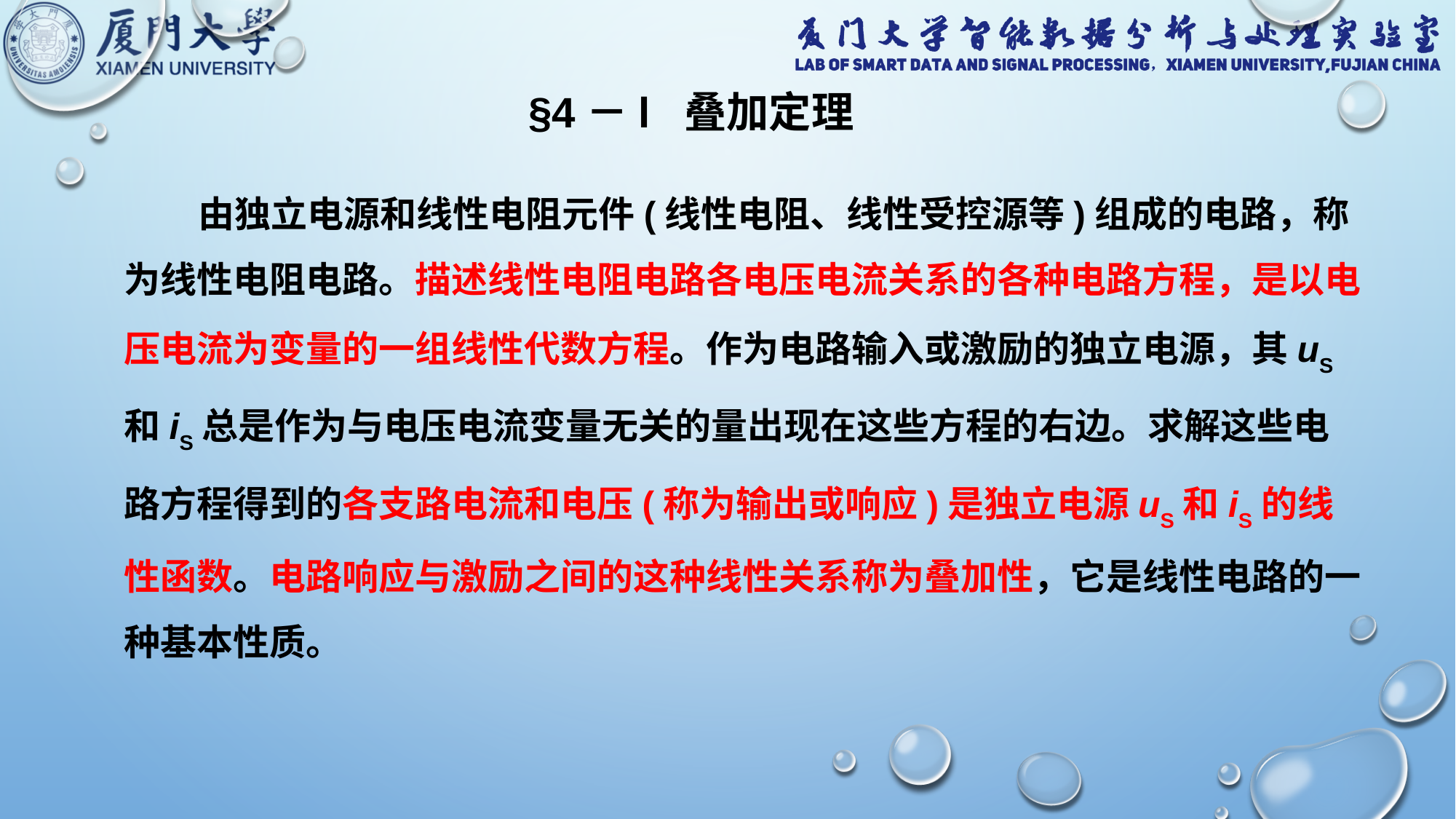

§4－l  叠加定理
        由独立电源和线性电阻元件(线性电阻、线性受控源等)组成的电路，称为线性电阻电路。描述线性电阻电路各电压电流关系的各种电路方程，是以电压电流为变量的一组线性代数方程。作为电路输入或激励的独立电源，其uS和iS总是作为与电压电流变量无关的量出现在这些方程的右边。求解这些电路方程得到的各支路电流和电压(称为输出或响应)是独立电源uS和iS的线性函数。电路响应与激励之间的这种线性关系称为叠加性，它是线性电路的一种基本性质。